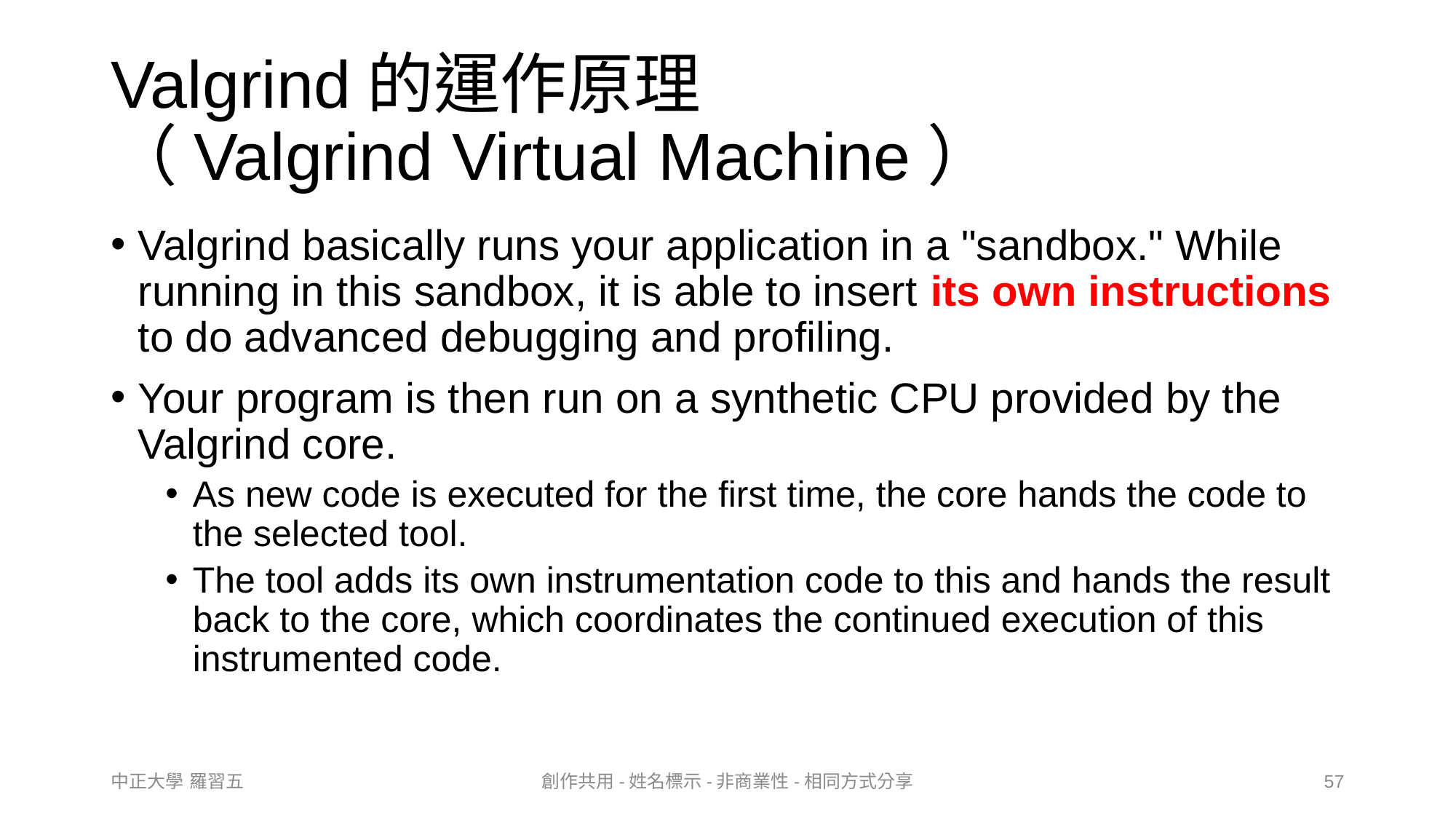

# Valgrind的運作原理 （Valgrind Virtual Machine）
Valgrind basically runs your application in a "sandbox." While running in this sandbox, it is able to insert its own instructions to do advanced debugging and profiling.
Your program is then run on a synthetic CPU provided by the Valgrind core.
As new code is executed for the first time, the core hands the code to the selected tool.
The tool adds its own instrumentation code to this and hands the result back to the core, which coordinates the continued execution of this instrumented code.
中正大學 羅習五
創作共用-姓名標示-非商業性-相同方式分享
57